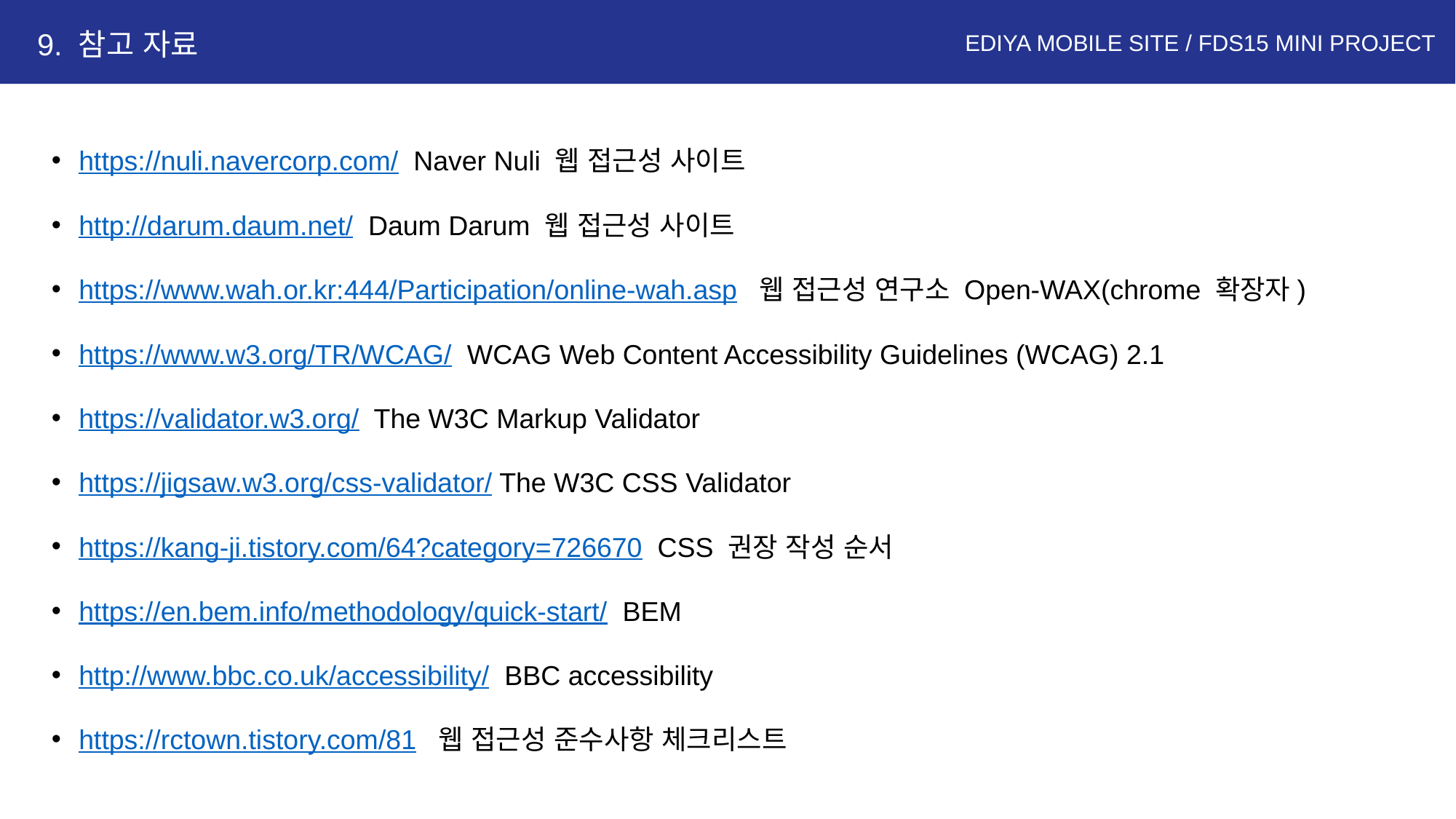

9. 참고 자료
https://nuli.navercorp.com/  Naver Nuli 웹 접근성 사이트
http://darum.daum.net/  Daum Darum 웹 접근성 사이트
https://www.wah.or.kr:444/Participation/online-wah.asp  웹 접근성 연구소 Open-WAX(chrome 확장자)
https://www.w3.org/TR/WCAG/  WCAG Web Content Accessibility Guidelines (WCAG) 2.1
https://validator.w3.org/  The W3C Markup Validator
https://jigsaw.w3.org/css-validator/ The W3C CSS Validator
https://kang-ji.tistory.com/64?category=726670  CSS 권장 작성 순서
https://en.bem.info/methodology/quick-start/  BEM
http://www.bbc.co.uk/accessibility/  BBC accessibility
https://rctown.tistory.com/81  웹 접근성 준수사항 체크리스트